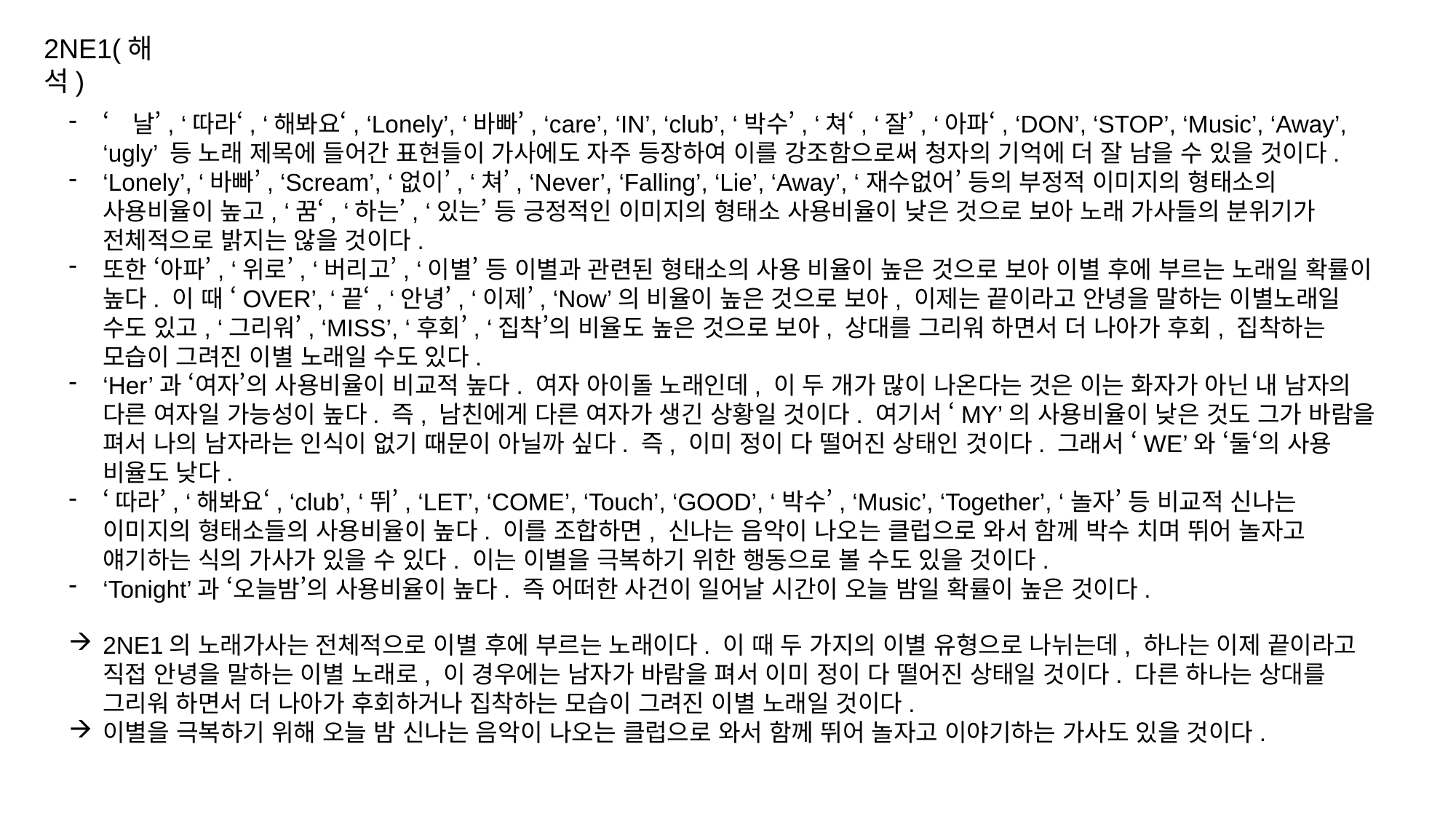

2NE1(해석)
‘날’, ‘따라‘, ‘해봐요‘, ‘Lonely’, ‘바빠’, ‘care’, ‘IN’, ‘club’, ‘박수’, ‘쳐‘, ‘잘’, ‘아파‘, ‘DON’, ‘STOP’, ‘Music’, ‘Away’, ‘ugly’ 등 노래 제목에 들어간 표현들이 가사에도 자주 등장하여 이를 강조함으로써 청자의 기억에 더 잘 남을 수 있을 것이다.
‘Lonely’, ‘바빠’, ‘Scream’, ‘없이’, ‘쳐’, ‘Never’, ‘Falling’, ‘Lie’, ‘Away’, ‘재수없어’ 등의 부정적 이미지의 형태소의 사용비율이 높고, ‘꿈‘, ‘하는’, ‘있는’ 등 긍정적인 이미지의 형태소 사용비율이 낮은 것으로 보아 노래 가사들의 분위기가 전체적으로 밝지는 않을 것이다.
또한 ‘아파’, ‘위로’, ‘버리고’, ‘이별’ 등 이별과 관련된 형태소의 사용 비율이 높은 것으로 보아 이별 후에 부르는 노래일 확률이 높다. 이 때 ‘OVER’, ‘끝‘, ‘안녕’, ‘이제’, ‘Now’의 비율이 높은 것으로 보아, 이제는 끝이라고 안녕을 말하는 이별노래일 수도 있고, ‘그리워’, ‘MISS’, ‘후회’, ‘집착’의 비율도 높은 것으로 보아, 상대를 그리워 하면서 더 나아가 후회, 집착하는 모습이 그려진 이별 노래일 수도 있다.
‘Her’과 ‘여자’의 사용비율이 비교적 높다. 여자 아이돌 노래인데, 이 두 개가 많이 나온다는 것은 이는 화자가 아닌 내 남자의 다른 여자일 가능성이 높다. 즉, 남친에게 다른 여자가 생긴 상황일 것이다. 여기서 ‘MY’의 사용비율이 낮은 것도 그가 바람을 펴서 나의 남자라는 인식이 없기 때문이 아닐까 싶다. 즉, 이미 정이 다 떨어진 상태인 것이다. 그래서 ‘WE’와 ‘둘‘의 사용 비율도 낮다.
‘따라’, ‘해봐요‘, ‘club’, ‘뛰’, ‘LET’, ‘COME’, ‘Touch’, ‘GOOD’, ‘박수’, ‘Music’, ‘Together’, ‘놀자’ 등 비교적 신나는 이미지의 형태소들의 사용비율이 높다. 이를 조합하면, 신나는 음악이 나오는 클럽으로 와서 함께 박수 치며 뛰어 놀자고 얘기하는 식의 가사가 있을 수 있다. 이는 이별을 극복하기 위한 행동으로 볼 수도 있을 것이다.
‘Tonight’과 ‘오늘밤’의 사용비율이 높다. 즉 어떠한 사건이 일어날 시간이 오늘 밤일 확률이 높은 것이다.

2NE1의 노래가사는 전체적으로 이별 후에 부르는 노래이다. 이 때 두 가지의 이별 유형으로 나뉘는데, 하나는 이제 끝이라고 직접 안녕을 말하는 이별 노래로, 이 경우에는 남자가 바람을 펴서 이미 정이 다 떨어진 상태일 것이다. 다른 하나는 상대를 그리워 하면서 더 나아가 후회하거나 집착하는 모습이 그려진 이별 노래일 것이다.
이별을 극복하기 위해 오늘 밤 신나는 음악이 나오는 클럽으로 와서 함께 뛰어 놀자고 이야기하는 가사도 있을 것이다.